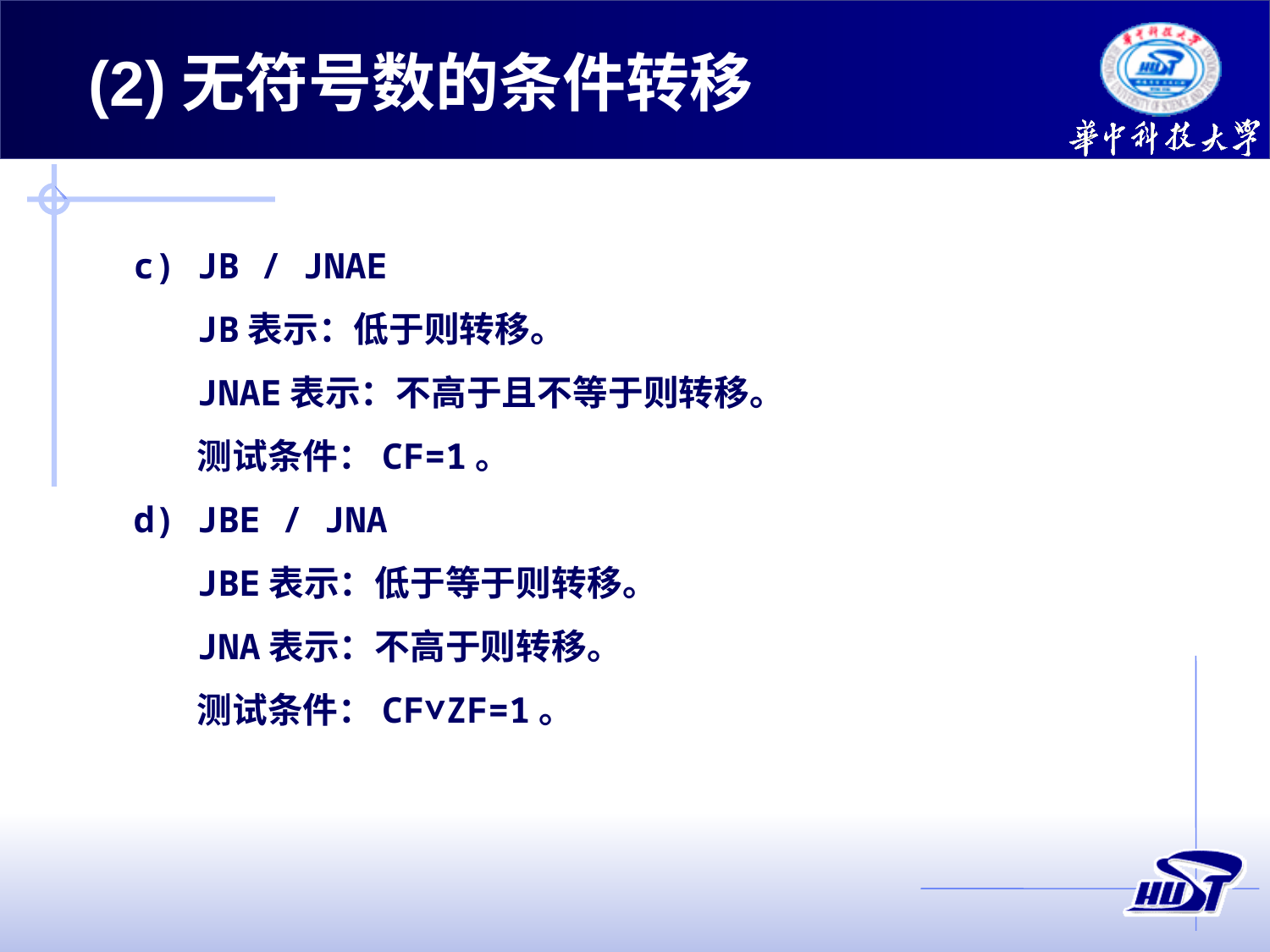

(2)无符号数的条件转移
c) JB / JNAE
JB表示：低于则转移。
JNAE表示：不高于且不等于则转移。
测试条件：CF=1。
d) JBE / JNA
JBE表示：低于等于则转移。
JNA表示：不高于则转移。
测试条件：CF∨ZF=1。